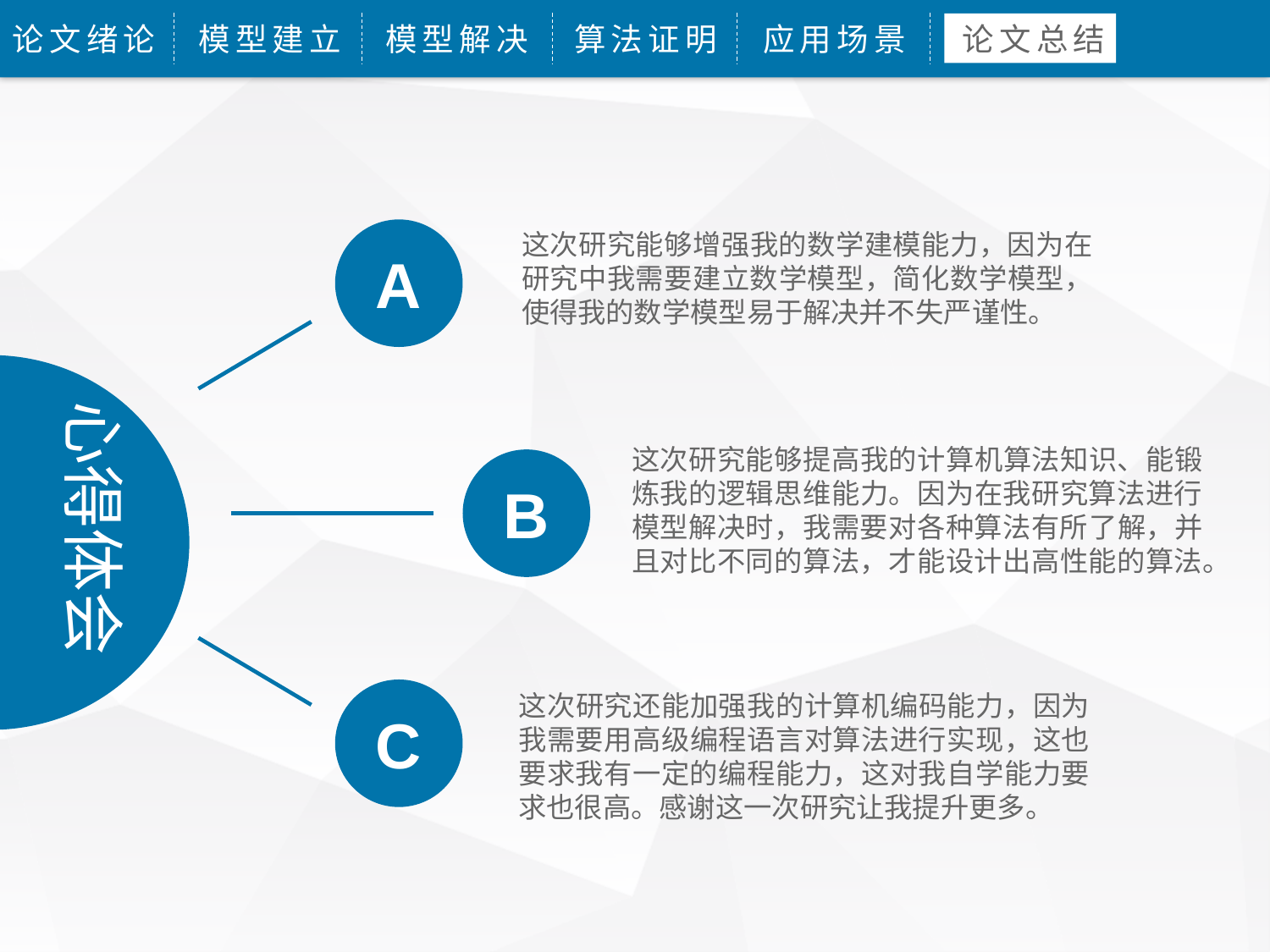

论文绪论
模型建立
模型解决
算法证明
应用场景
论文总结

A
这次研究能够增强我的数学建模能力，因为在研究中我需要建立数学模型，简化数学模型，使得我的数学模型易于解决并不失严谨性。

心得体会
这次研究能够提高我的计算机算法知识、能锻炼我的逻辑思维能力。因为在我研究算法进行模型解决时，我需要对各种算法有所了解，并且对比不同的算法，才能设计出高性能的算法。
B
C
这次研究还能加强我的计算机编码能力，因为我需要用高级编程语言对算法进行实现，这也要求我有一定的编程能力，这对我自学能力要求也很高。感谢这一次研究让我提升更多。